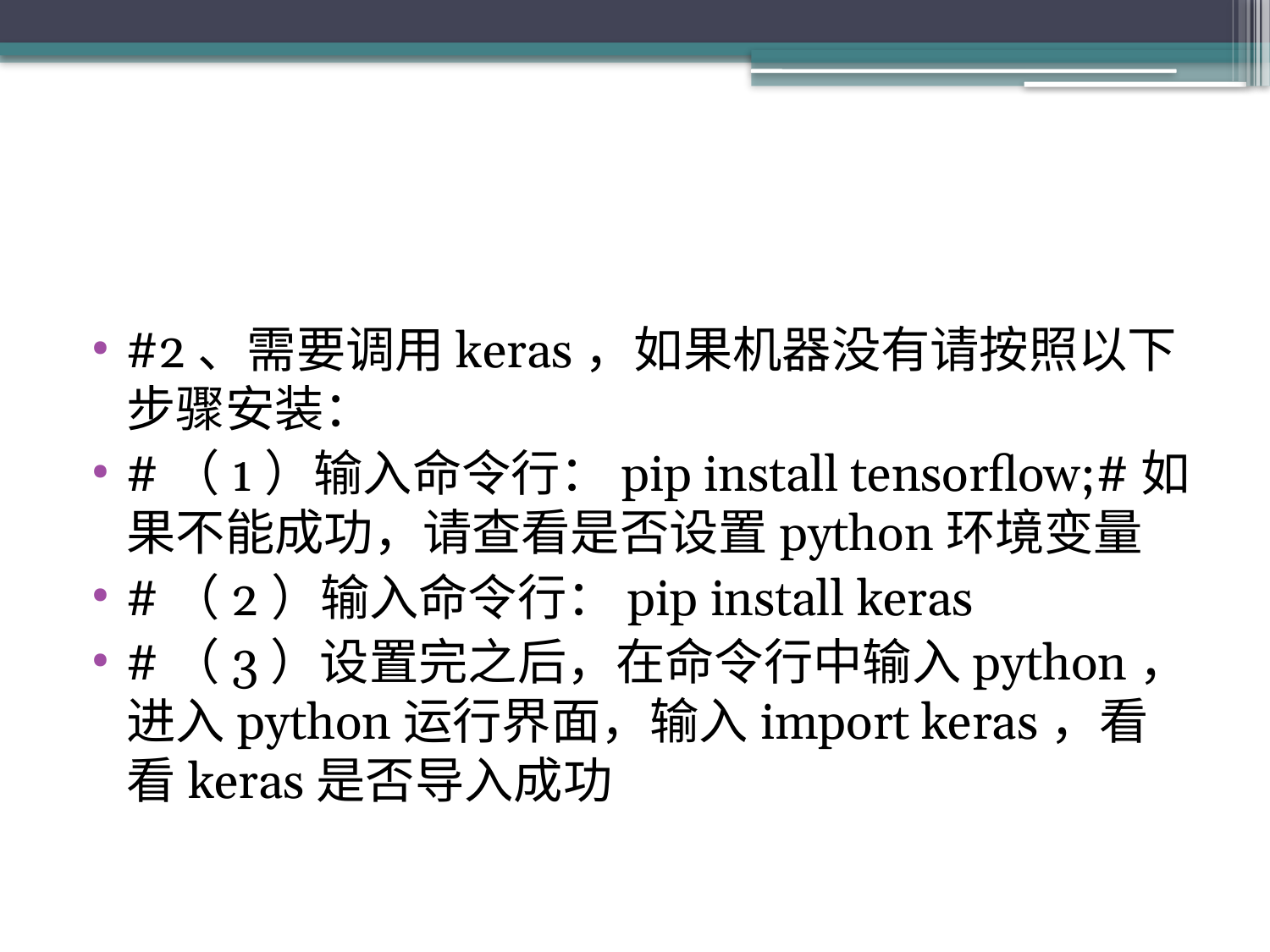

#
#2、需要调用keras，如果机器没有请按照以下步骤安装：
#（1）输入命令行：pip install tensorflow;#如果不能成功，请查看是否设置python环境变量
#（2）输入命令行：pip install keras
#（3）设置完之后，在命令行中输入python，进入python运行界面，输入import keras，看看keras是否导入成功